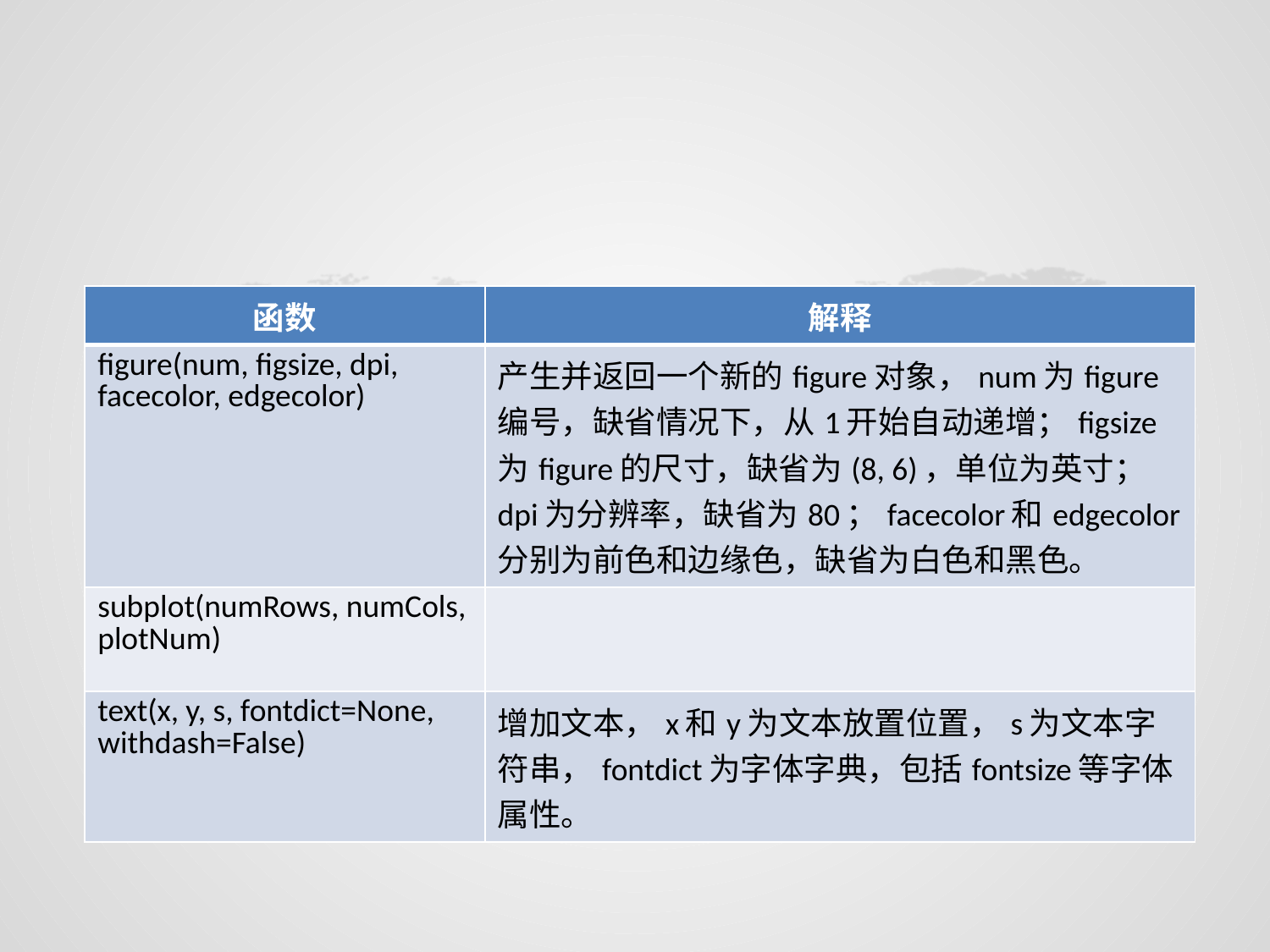

| 函数 | 解释 |
| --- | --- |
| figure(num, figsize, dpi, facecolor, edgecolor) | 产生并返回一个新的figure对象，num为figure编号，缺省情况下，从1开始自动递增；figsize为figure的尺寸，缺省为(8, 6)，单位为英寸；dpi为分辨率，缺省为80；facecolor和edgecolor分别为前色和边缘色，缺省为白色和黑色。 |
| subplot(numRows, numCols, plotNum) |  |
| text(x, y, s, fontdict=None, withdash=False) | 增加文本，x和y为文本放置位置，s为文本字符串，fontdict为字体字典，包括fontsize等字体属性。 |